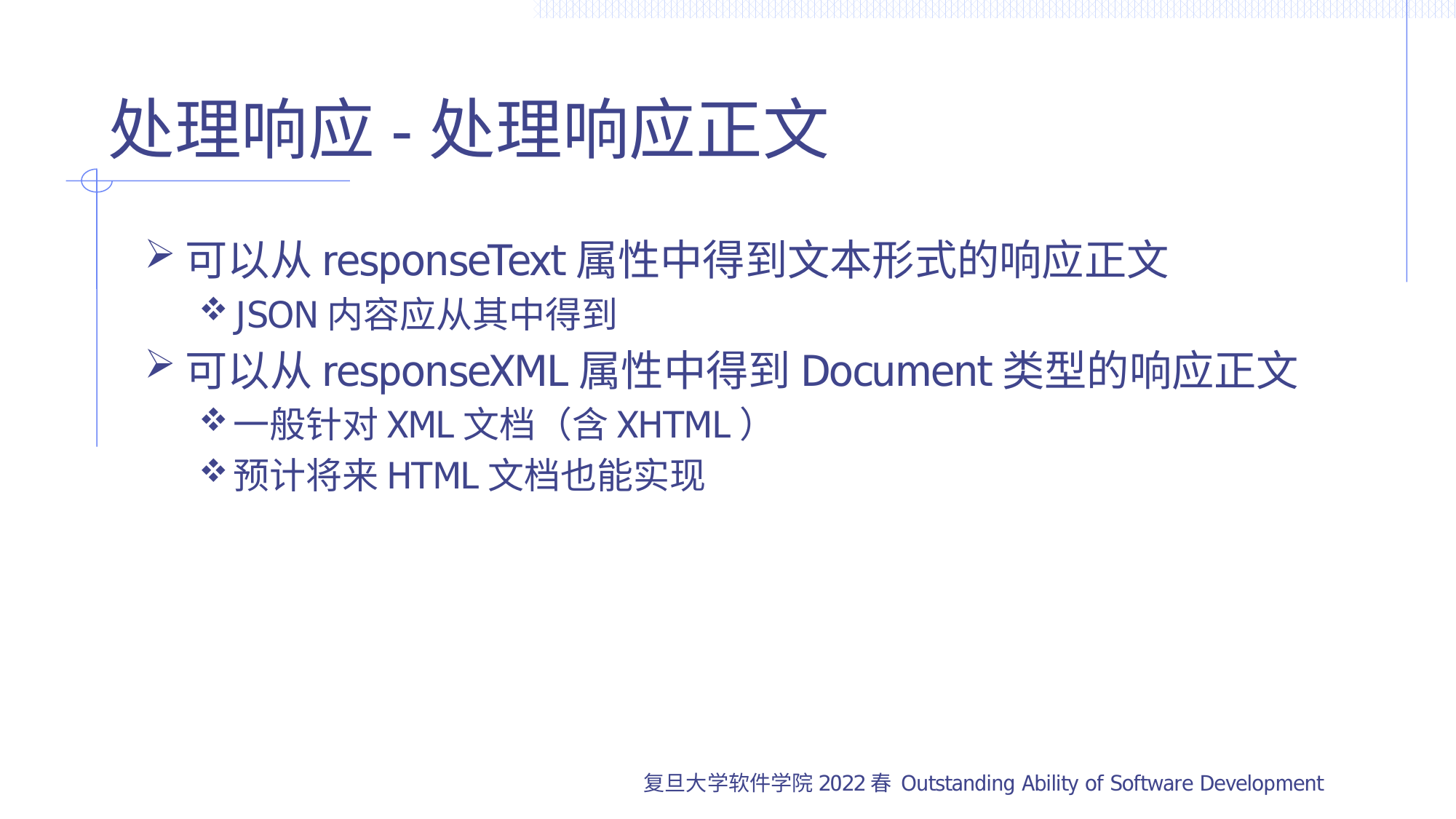

# 处理响应-处理响应正文
可以从responseText属性中得到文本形式的响应正文
JSON内容应从其中得到
可以从responseXML属性中得到Document类型的响应正文
一般针对XML文档（含XHTML）
预计将来HTML文档也能实现